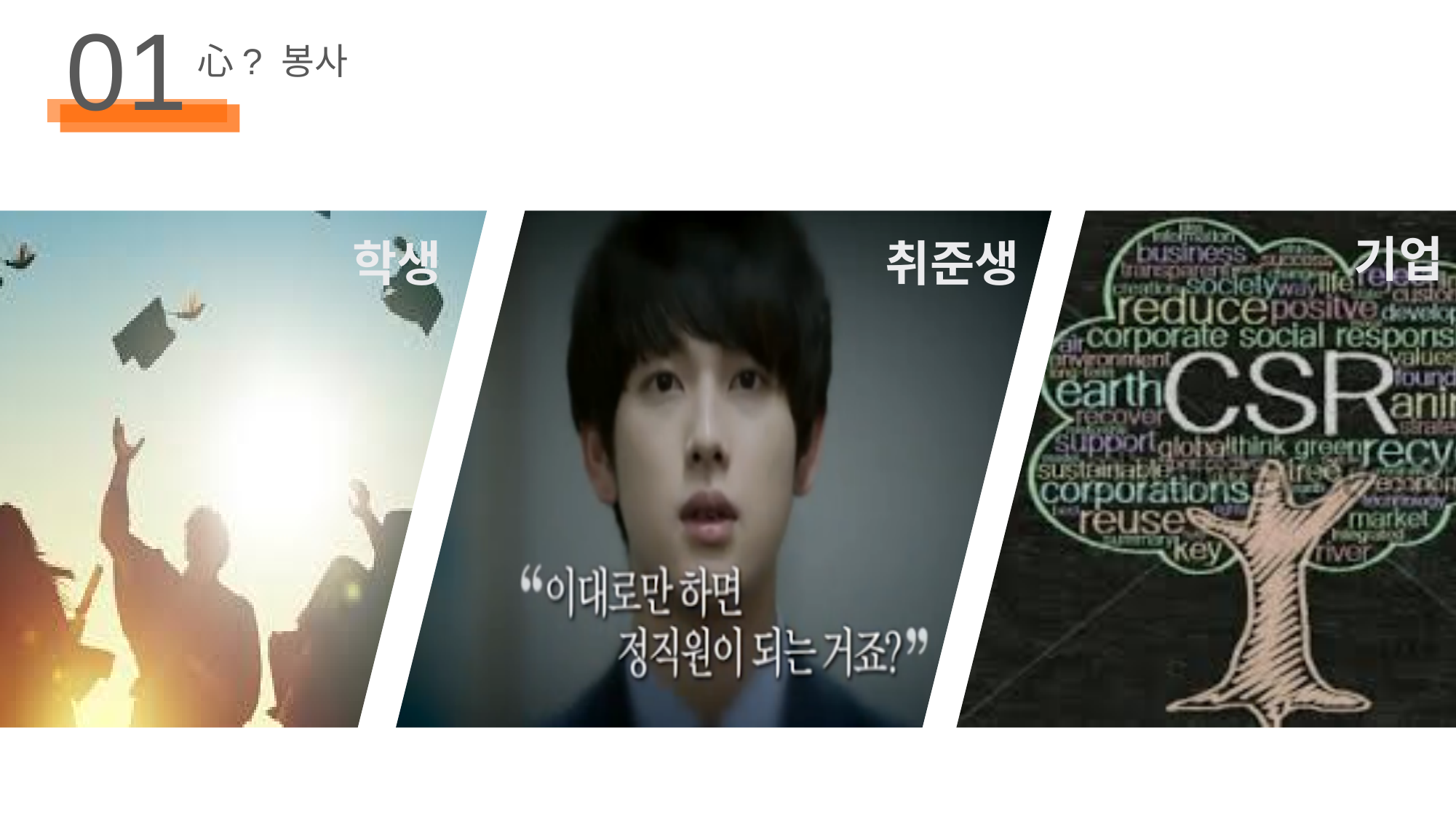

01
心? 봉사

기업
학생
취준생
출처 : 매일경제